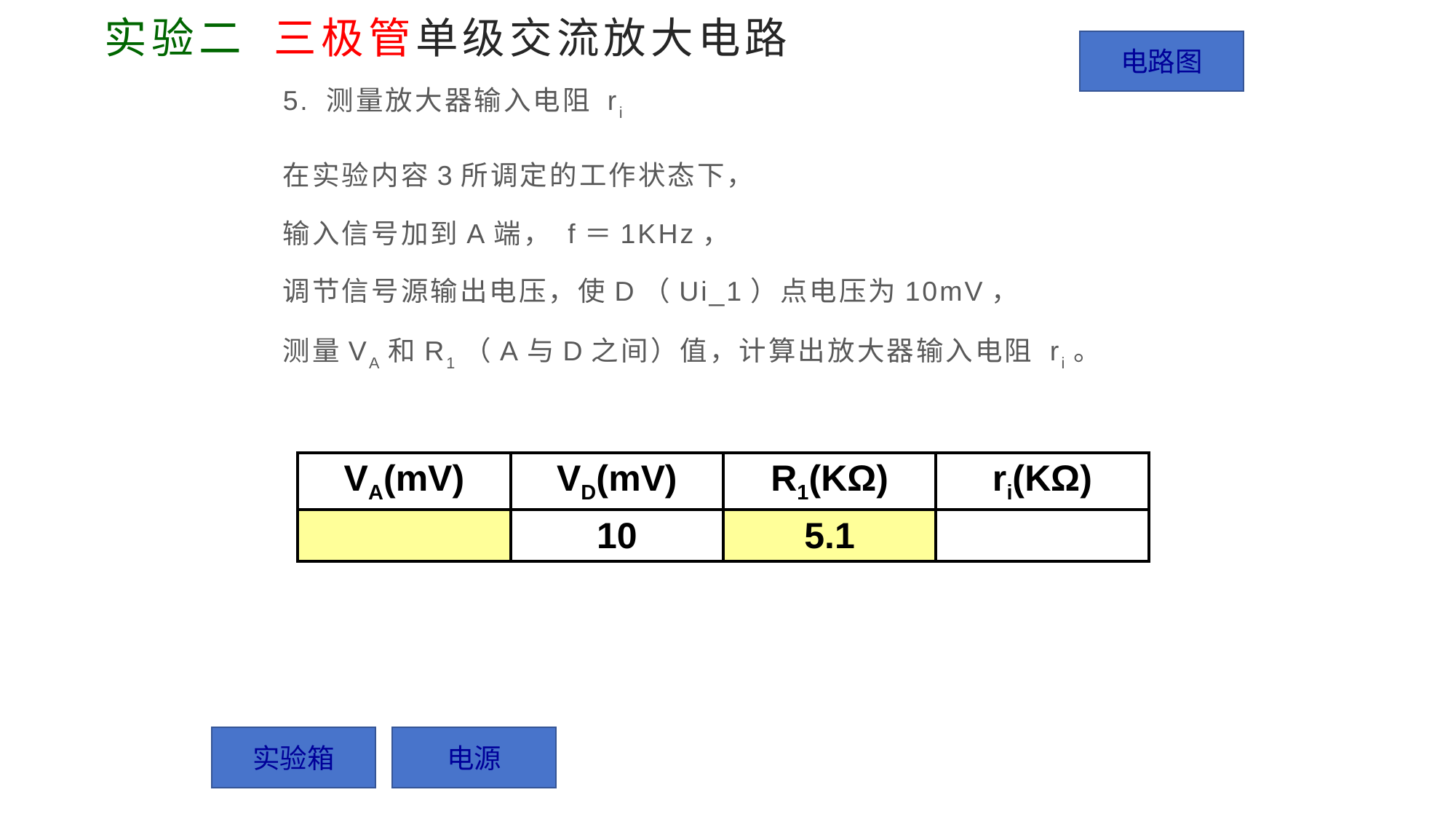

# 实验二  三极管单级交流放大电路
电路图
5. 测量放大器输入电阻 ri
在实验内容3所调定的工作状态下，
输入信号加到A端， f＝1KHz，
调节信号源输出电压，使D（Ui_1）点电压为10mV，
测量VA和R1（A与D之间）值，计算出放大器输入电阻 ri。
| VA(mV) | VD(mV) | R1(KΩ) | ri(KΩ) |
| --- | --- | --- | --- |
|  | 10 | 5.1 |  |
实验箱
电源
43